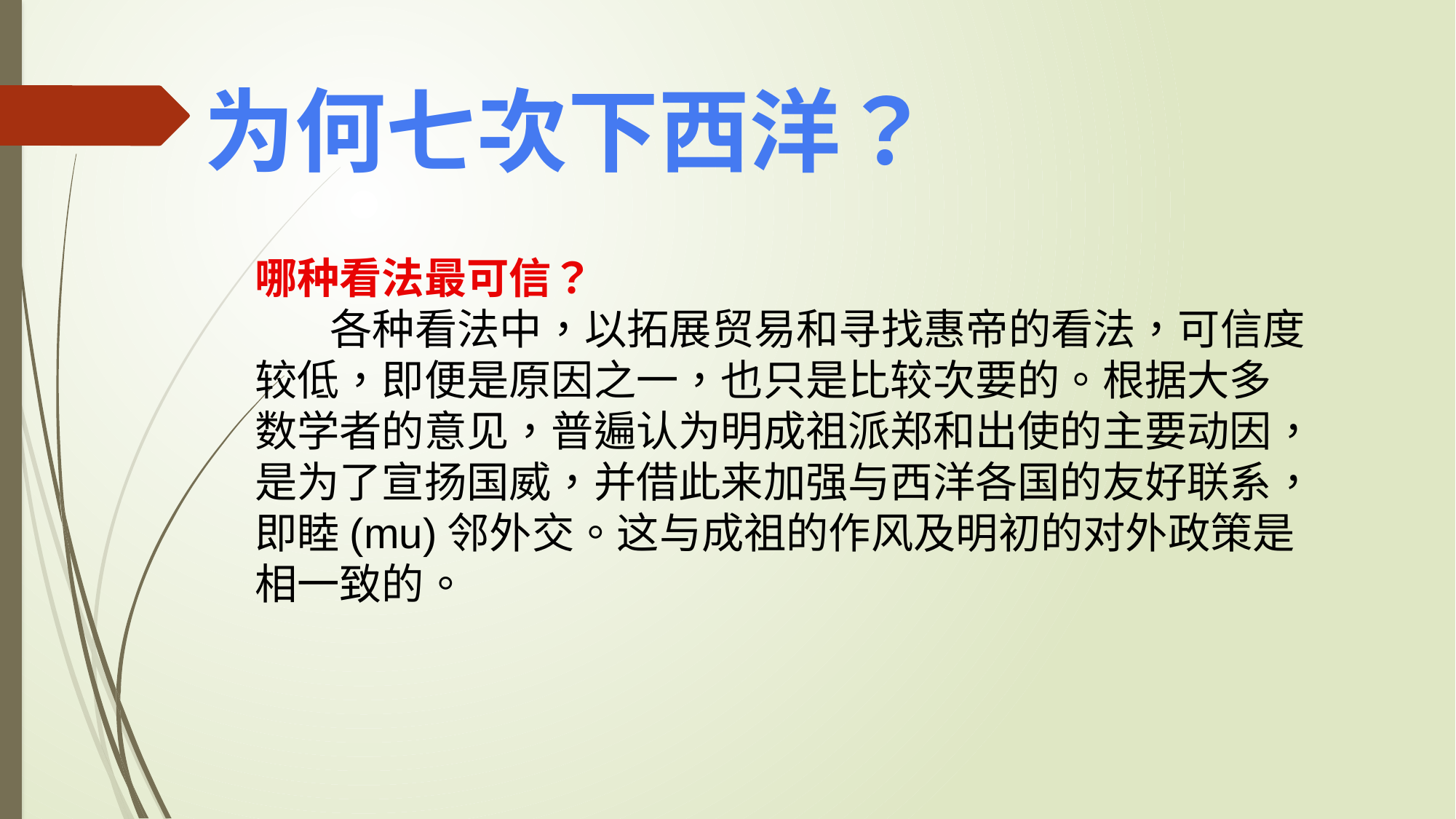

为何七次下西洋？
哪种看法最可信？
        各种看法中，以拓展贸易和寻找惠帝的看法，可信度较低，即便是原因之一，也只是比较次要的。根据大多数学者的意见，普遍认为明成祖派郑和出使的主要动因，是为了宣扬国威，并借此来加强与西洋各国的友好联系，即睦(mu)邻外交。这与成祖的作风及明初的对外政策是相一致的。